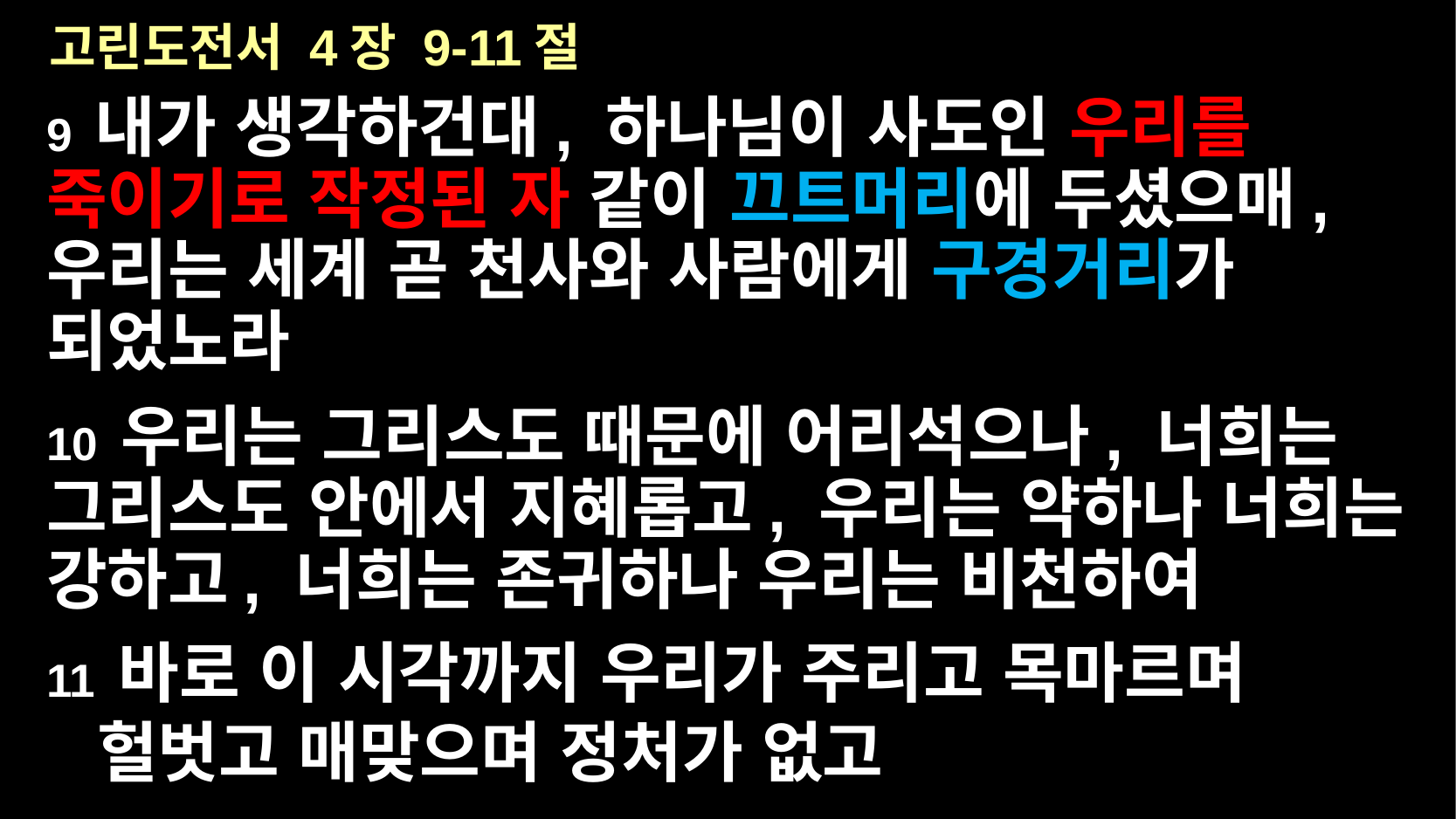

# 고린도전서 4장 9-11절
9 내가 생각하건대, 하나님이 사도인 우리를 죽이기로 작정된 자 같이 끄트머리에 두셨으매, 우리는 세계 곧 천사와 사람에게 구경거리가 되었노라
10 우리는 그리스도 때문에 어리석으나, 너희는 그리스도 안에서 지혜롭고, 우리는 약하나 너희는 강하고, 너희는 존귀하나 우리는 비천하여
11 바로 이 시각까지 우리가 주리고 목마르며 헐벗고 매맞으며 정처가 없고